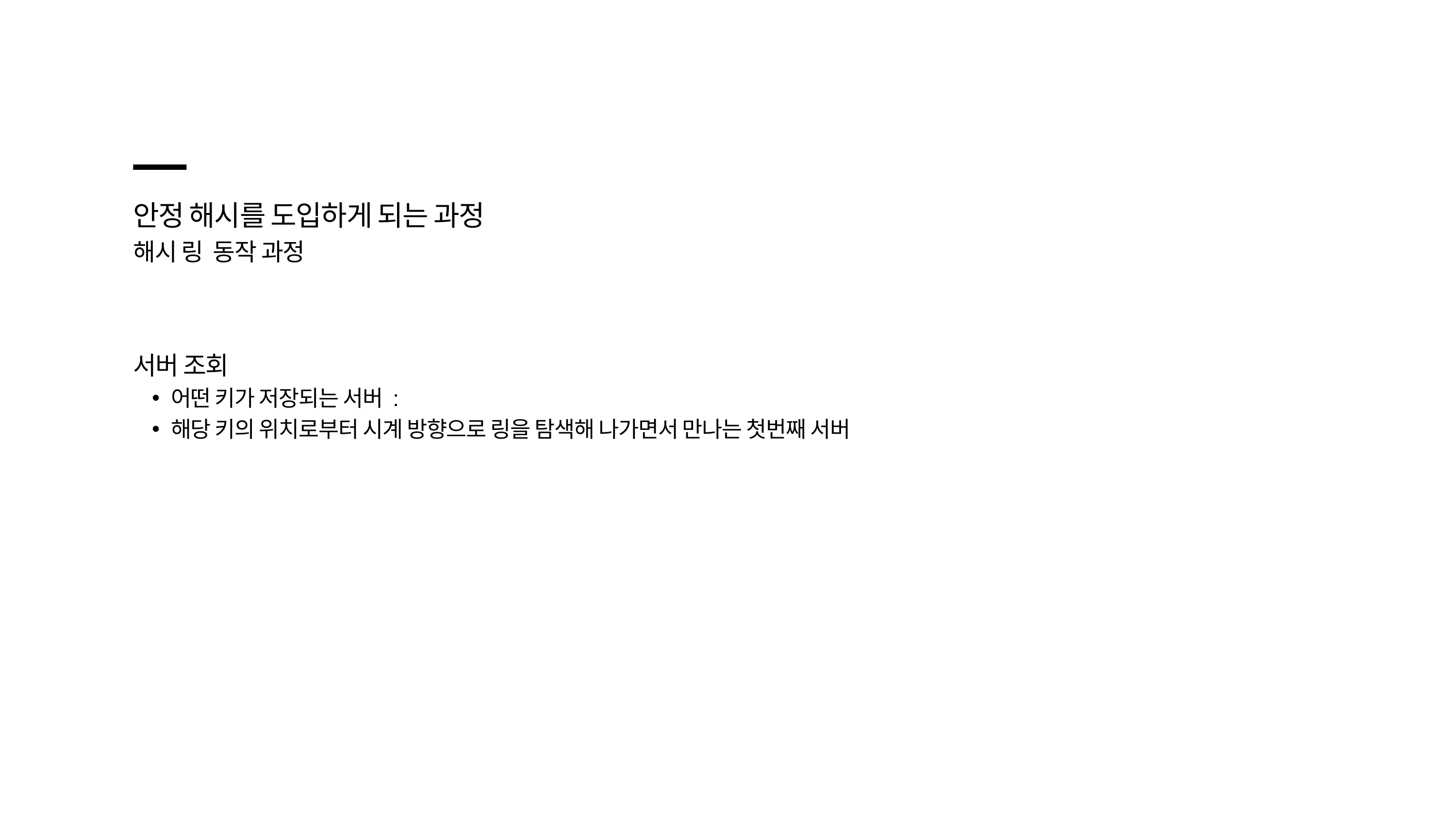

안정 해시를 도입하게 되는 과정
해시 링  동작 과정
서버 조회
어떤 키가 저장되는 서버 :
해당 키의 위치로부터 시계 방향으로 링을 탐색해 나가면서 만나는 첫번째 서버